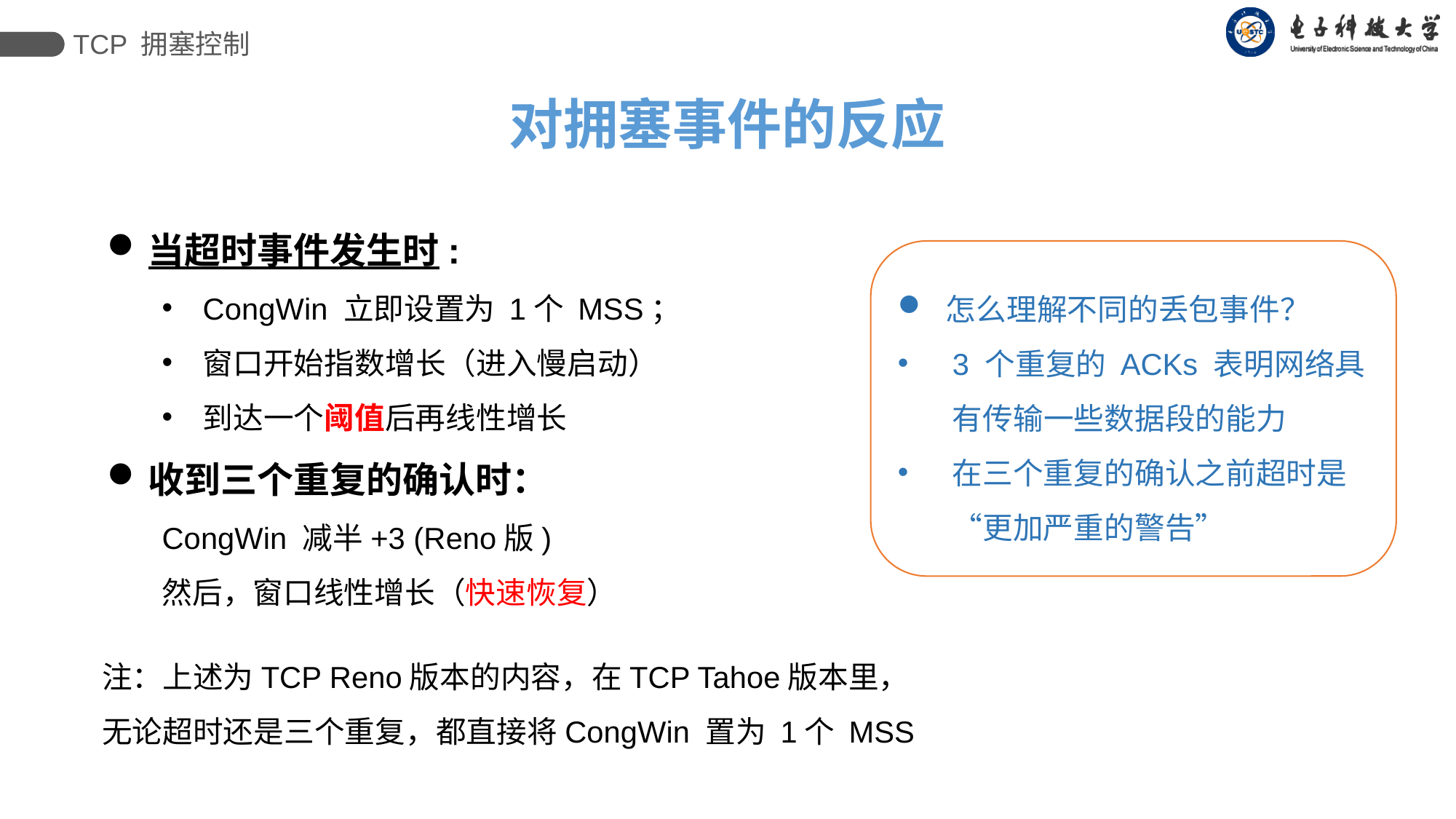

TCP 拥塞控制

对拥塞事件的反应
当超时事件发生时:
CongWin 立即设置为 1个 MSS；
窗口开始指数增长（进入慢启动）
到达一个阈值后再线性增长
收到三个重复的确认时：
CongWin 减半+3 (Reno版)
然后，窗口线性增长（快速恢复）
 怎么理解不同的丢包事件？
3 个重复的 ACKs 表明网络具有传输一些数据段的能力
在三个重复的确认之前超时是“更加严重的警告”
注：上述为TCP Reno版本的内容，在TCP Tahoe版本里，
无论超时还是三个重复，都直接将CongWin 置为 1个 MSS